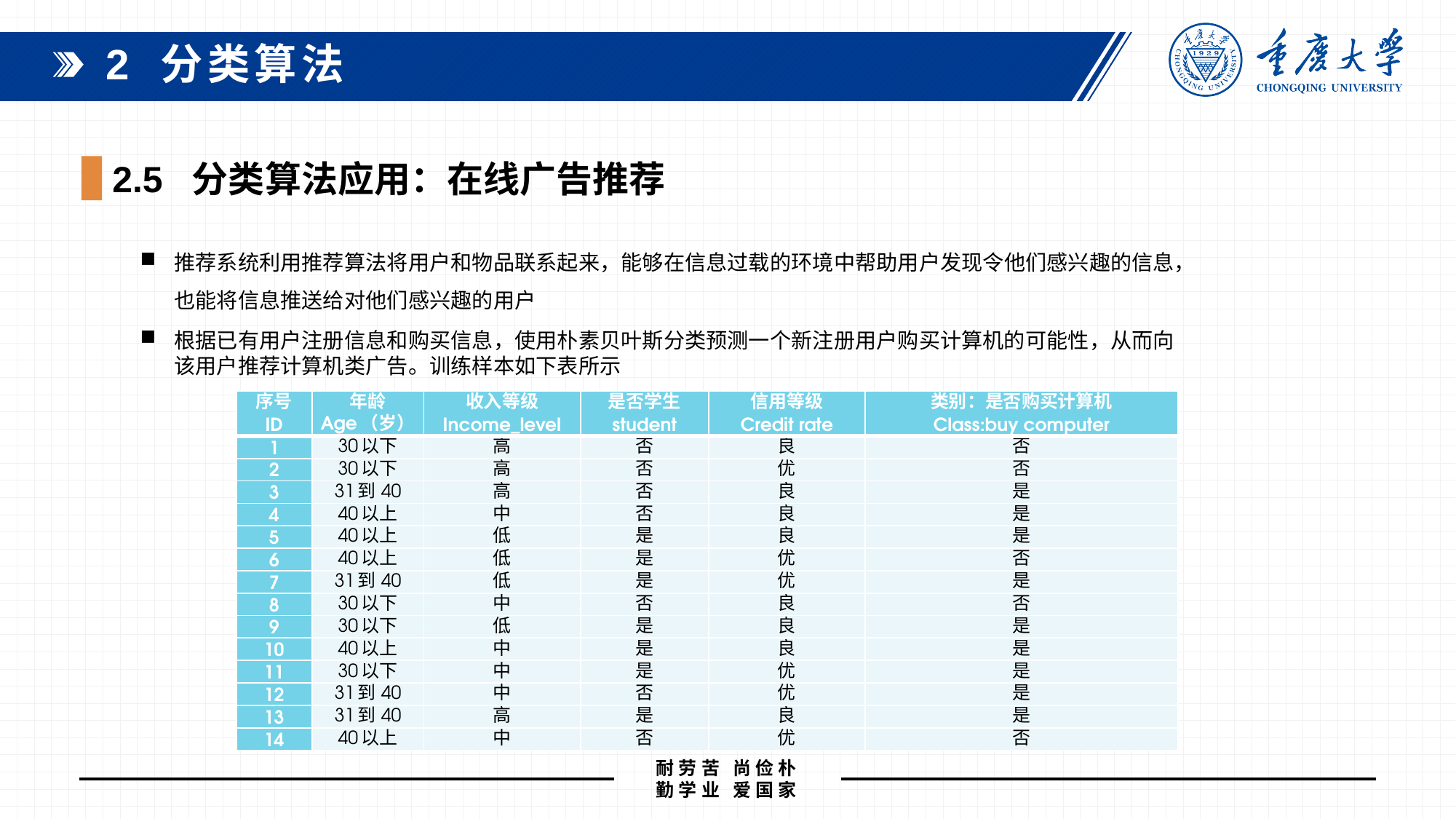

2 分类算法
2.5  分类算法应用：在线广告推荐
推荐系统利用推荐算法将用户和物品联系起来，能够在信息过载的环境中帮助用户发现令他们感兴趣的信息，也能将信息推送给对他们感兴趣的用户
根据已有用户注册信息和购买信息，使用朴素贝叶斯分类预测一个新注册用户购买计算机的可能性，从而向该用户推荐计算机类广告。训练样本如下表所示
| 序号 ID | 年龄 Age（岁） | 收入等级 Income\_level | 是否学生 student | 信用等级 Credit rate | 类别：是否购买计算机 Class:buy computer |
| --- | --- | --- | --- | --- | --- |
| 1 | 30以下 | 高 | 否 | 良 | 否 |
| 2 | 30以下 | 高 | 否 | 优 | 否 |
| 3 | 31到40 | 高 | 否 | 良 | 是 |
| 4 | 40以上 | 中 | 否 | 良 | 是 |
| 5 | 40以上 | 低 | 是 | 良 | 是 |
| 6 | 40以上 | 低 | 是 | 优 | 否 |
| 7 | 31到40 | 低 | 是 | 优 | 是 |
| 8 | 30以下 | 中 | 否 | 良 | 否 |
| 9 | 30以下 | 低 | 是 | 良 | 是 |
| 10 | 40以上 | 中 | 是 | 良 | 是 |
| 11 | 30以下 | 中 | 是 | 优 | 是 |
| 12 | 31到40 | 中 | 否 | 优 | 是 |
| 13 | 31到40 | 高 | 是 | 良 | 是 |
| 14 | 40以上 | 中 | 否 | 优 | 否 |